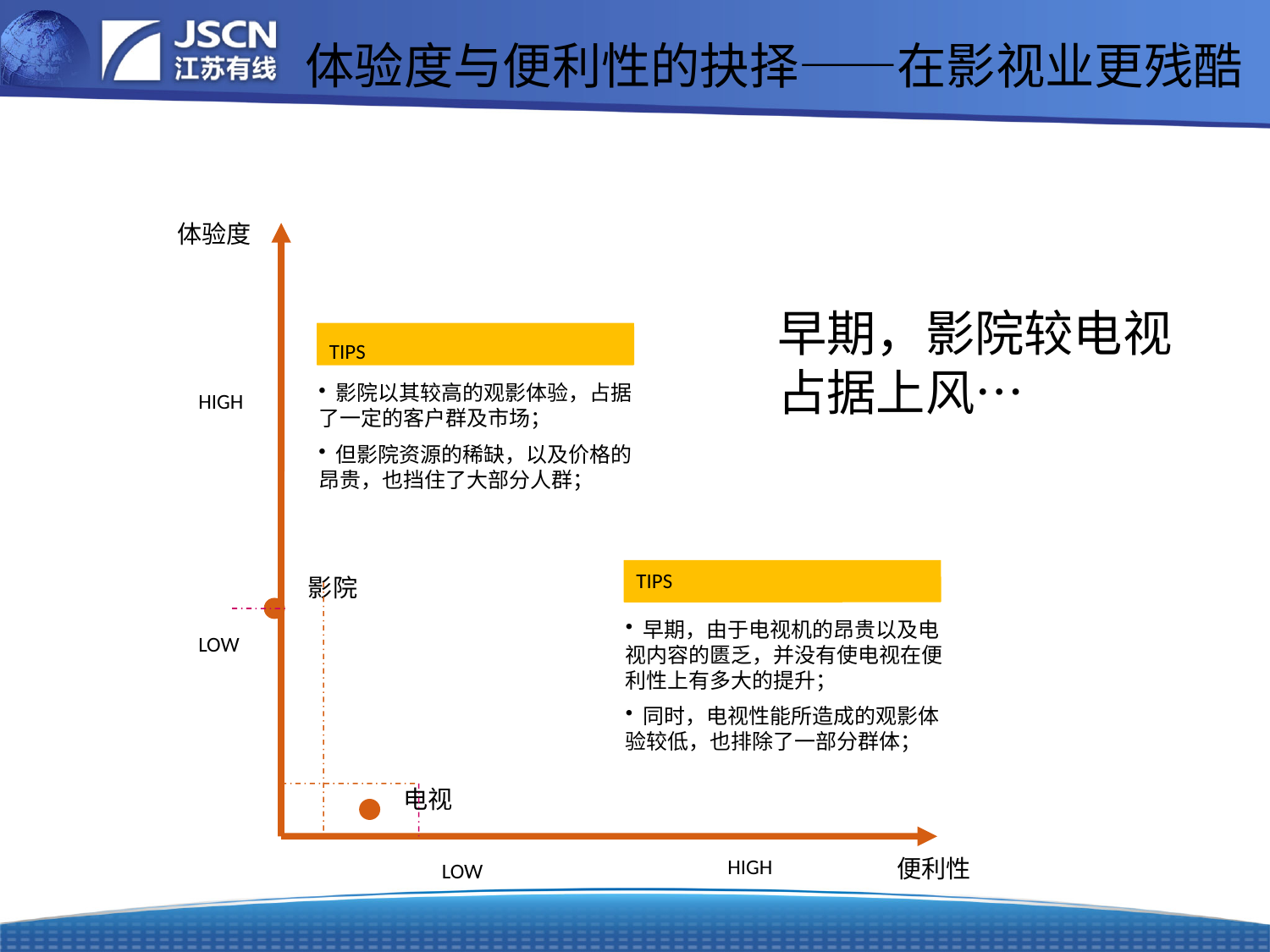

体验度与便利性的抉择——在影视业更残酷
体验度

早期，影院较电视占据上风…

TIPS
 影院以其较高的观影体验，占据了一定的客户群及市场；
 但影院资源的稀缺，以及价格的昂贵，也挡住了大部分人群；
HIGH

TIPS
影院

 早期，由于电视机的昂贵以及电视内容的匮乏，并没有使电视在便利性上有多大的提升；
 同时，电视性能所造成的观影体验较低，也排除了一部分群体；

LOW
电视

HIGH
便利性
LOW
4